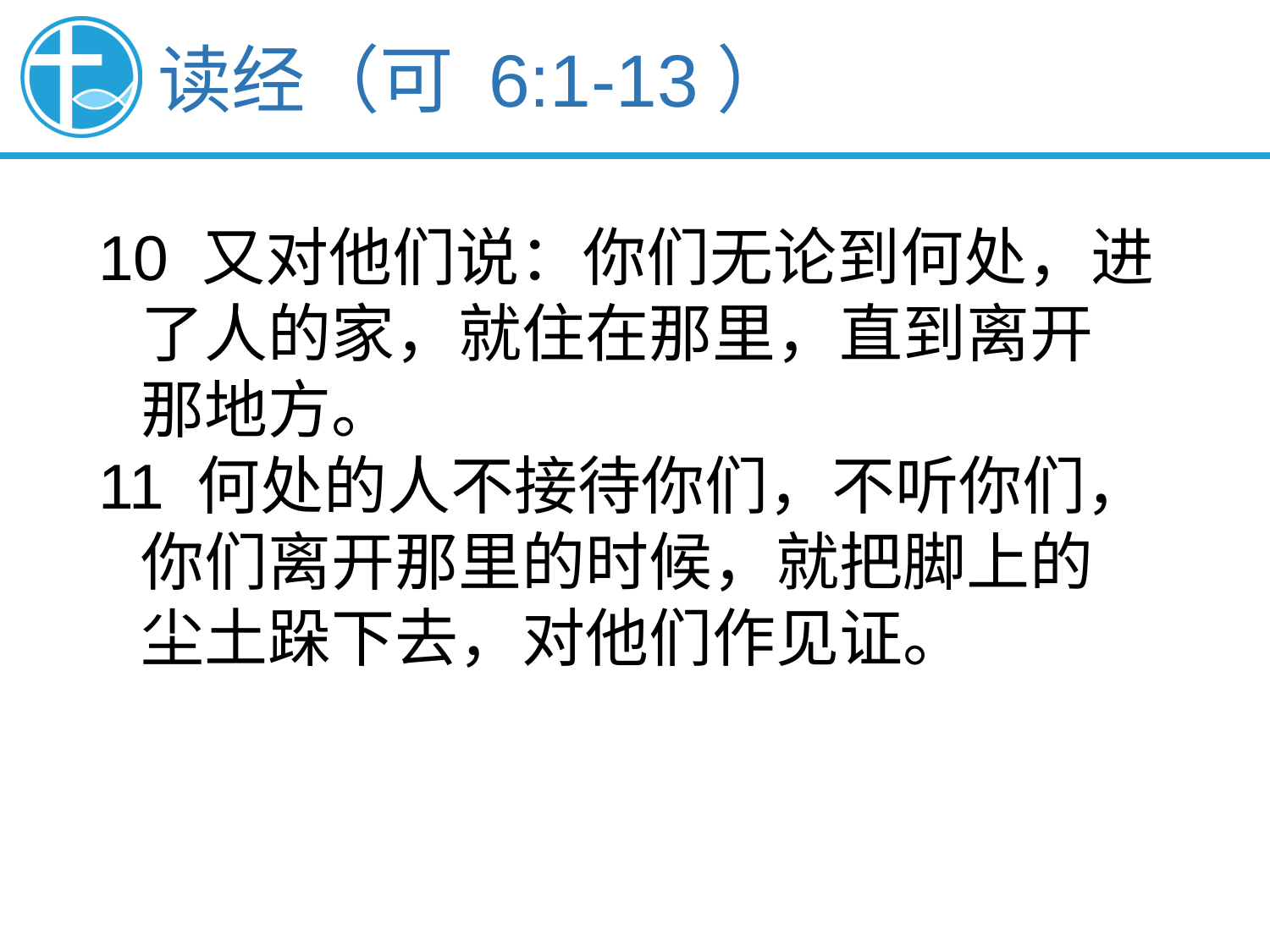

读经（可 6:1-13）

10 又对他们说：你们无论到何处，进
   了人的家，就住在那里，直到离开
   那地方。
11 何处的人不接待你们，不听你们，
   你们离开那里的时候，就把脚上的
   尘土跺下去，对他们作见证。